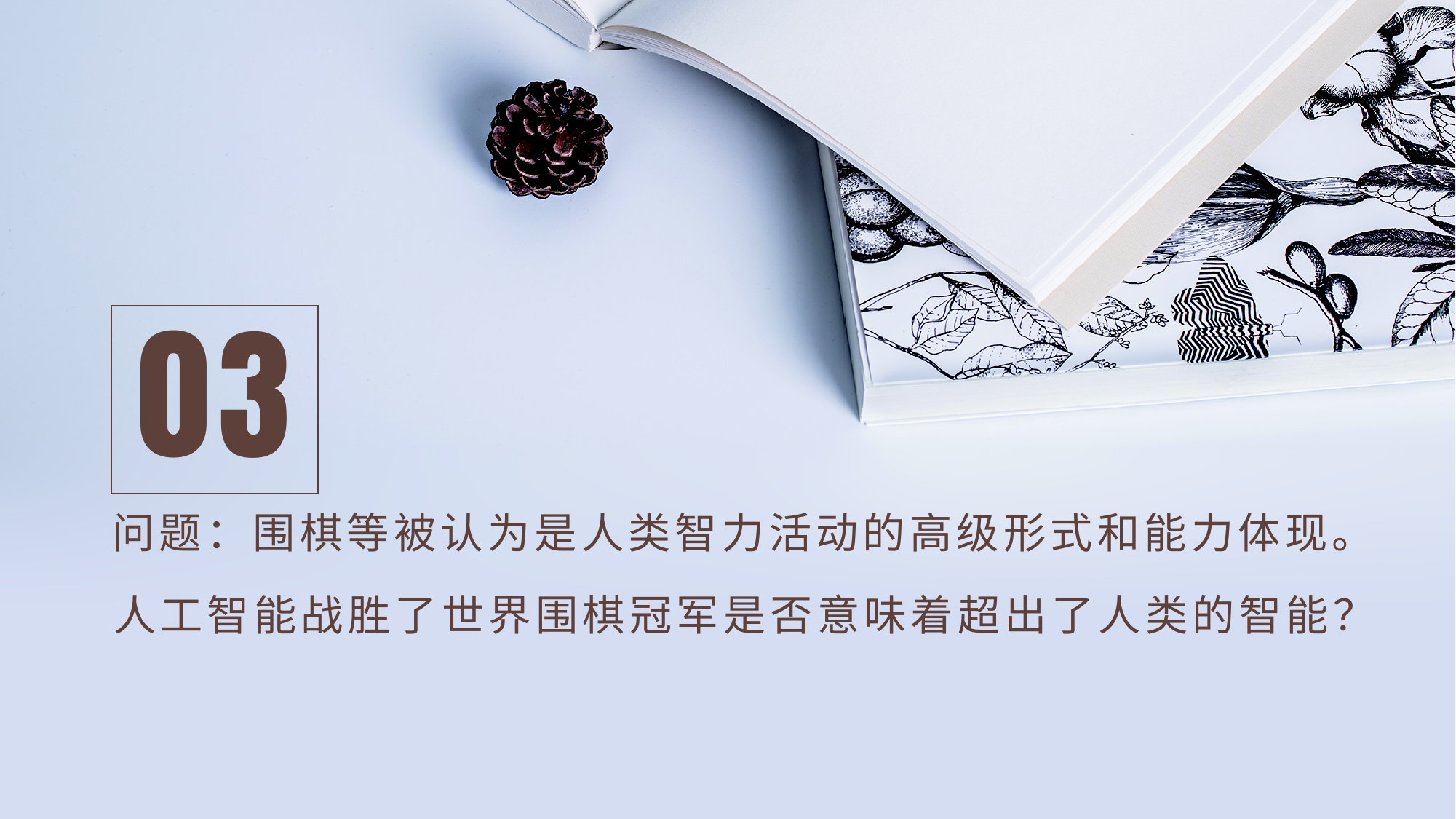

03

问题：围棋等被认为是人类智力活动的高级形式和能力体现。
人工智能战胜了世界围棋冠军是否意味着超出了人类的智能？